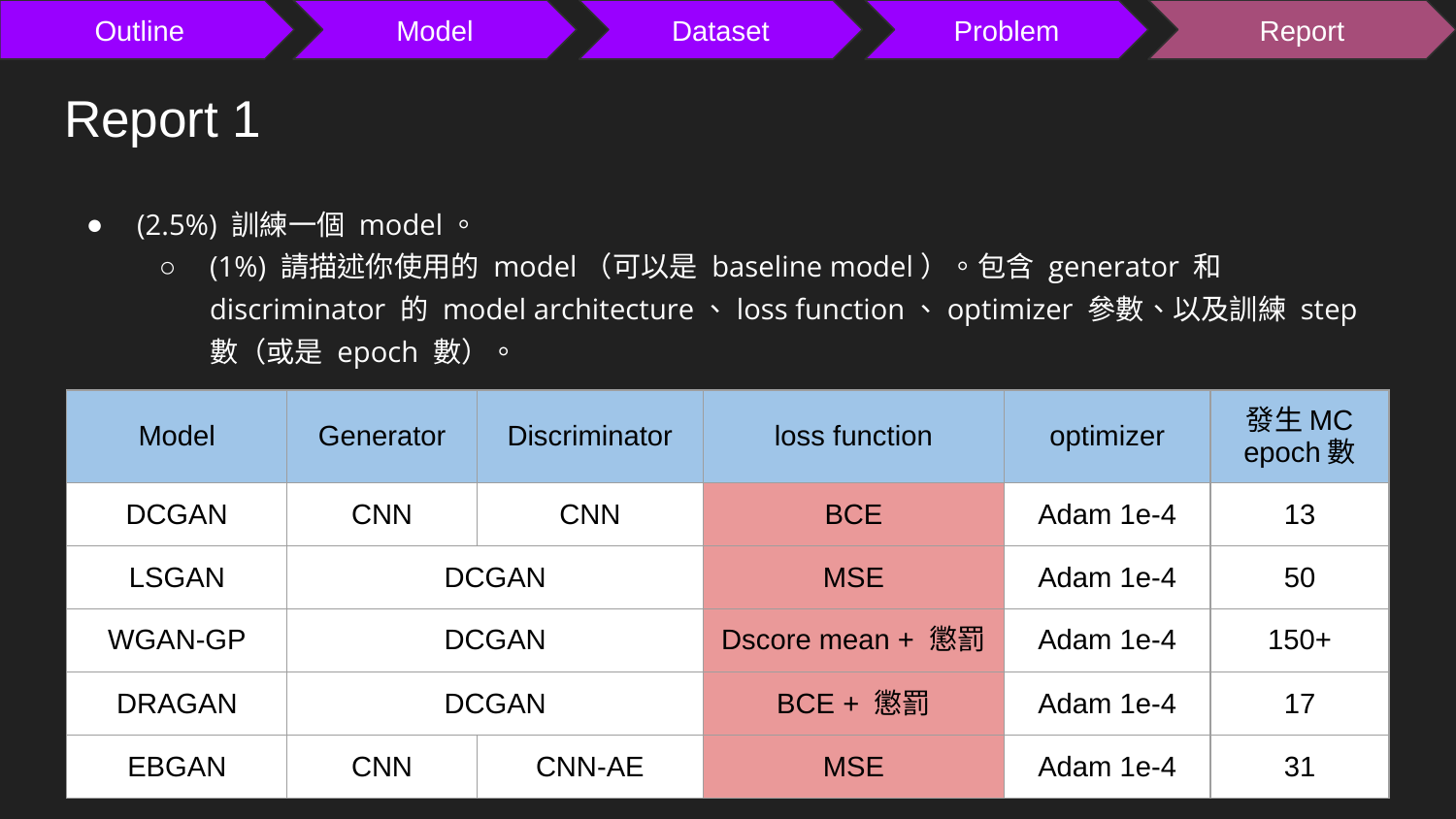

Outline
Model
Dataset
Problem
Report
# Report 1
(2.5%) 訓練一個 model。
(1%) 請描述你使用的 model（可以是 baseline model）。包含 generator 和 discriminator 的 model architecture、loss function、optimizer 參數、以及訓練 step 數（或是 epoch 數）。
| Model | Generator | Discriminator | loss function | optimizer | 發生MC epoch數 |
| --- | --- | --- | --- | --- | --- |
| DCGAN | CNN | CNN | BCE | Adam 1e-4 | 13 |
| LSGAN | DCGAN |  | MSE | Adam 1e-4 | 50 |
| WGAN-GP | DCGAN |  | Dscore mean + 懲罰 | Adam 1e-4 | 150+ |
| DRAGAN | DCGAN |  | BCE + 懲罰 | Adam 1e-4 | 17 |
| EBGAN | CNN | CNN-AE | MSE | Adam 1e-4 | 31 |